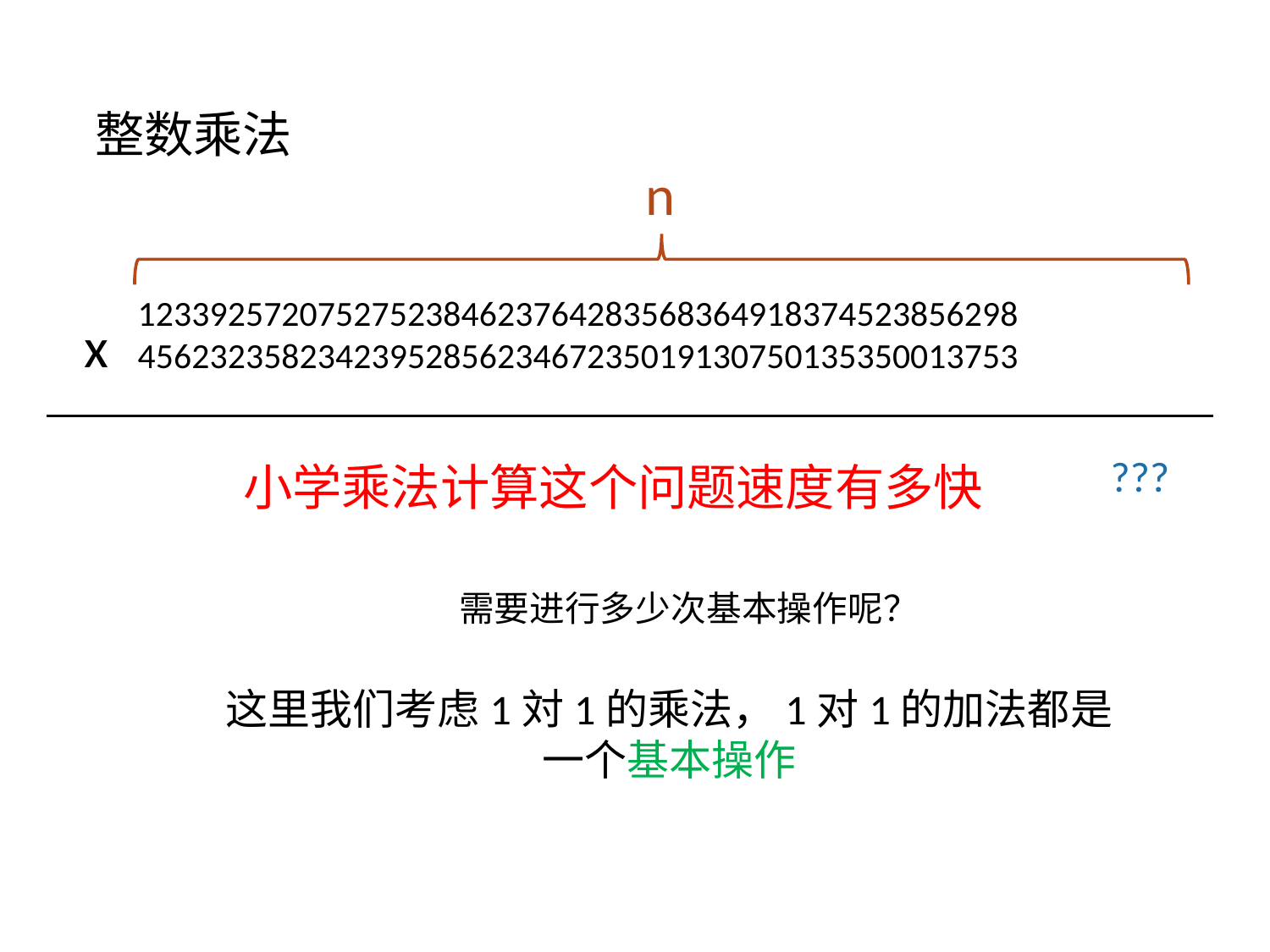

# 整数乘法
n
1233925720752752384623764283568364918374523856298
4562323582342395285623467235019130750135350013753
x
???
小学乘法计算这个问题速度有多快
需要进行多少次基本操作呢？

这里我们考虑1対1的乘法，1对1的加法都是一个基本操作